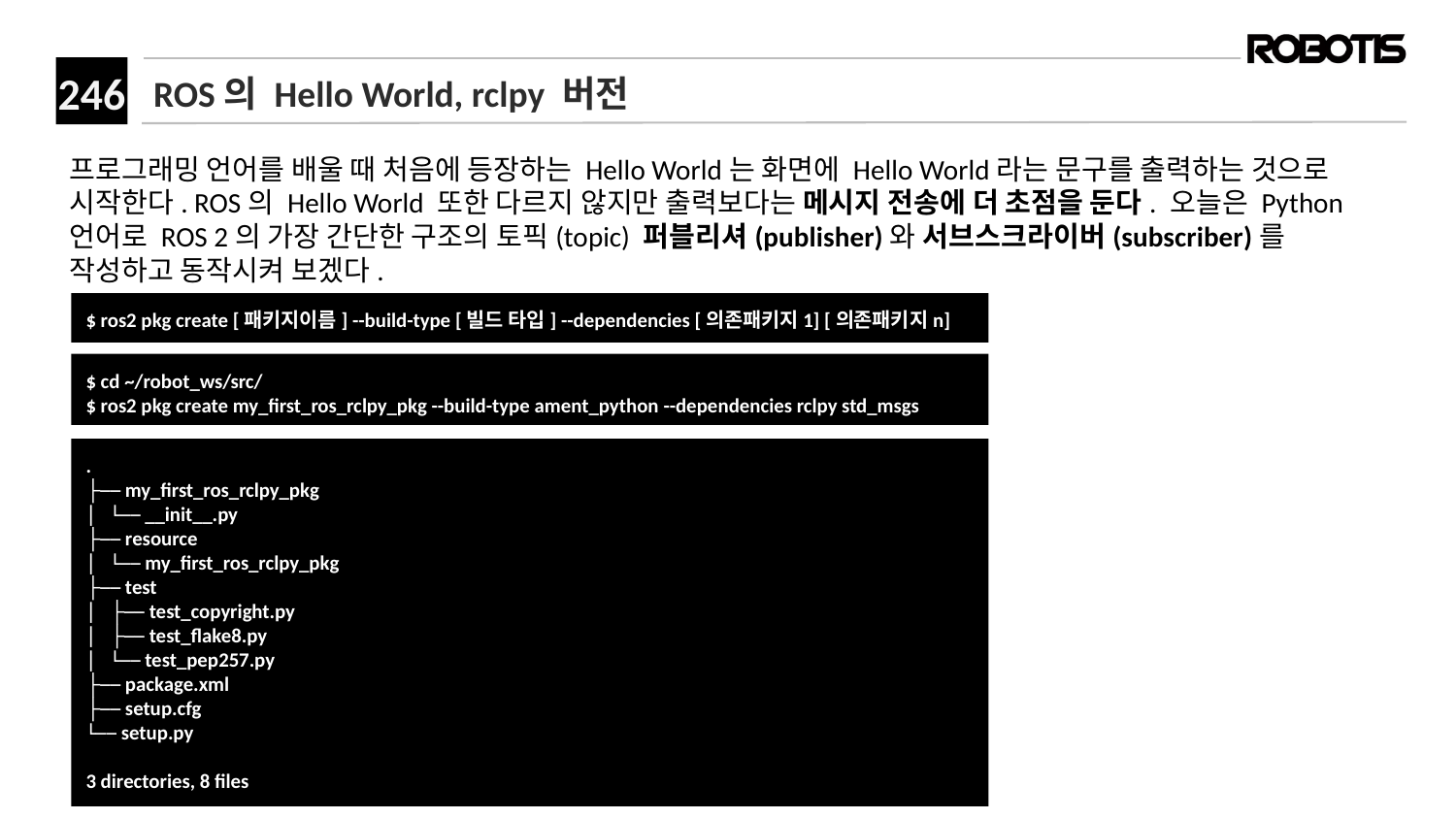

# ROS의 Hello World, rclpy 버전
프로그래밍 언어를 배울 때 처음에 등장하는 Hello World는 화면에 Hello World라는 문구를 출력하는 것으로 시작한다. ROS의 Hello World 또한 다르지 않지만 출력보다는 메시지 전송에 더 초점을 둔다. 오늘은 Python 언어로 ROS 2의 가장 간단한 구조의 토픽(topic) 퍼블리셔(publisher)와 서브스크라이버(subscriber)를 작성하고 동작시켜 보겠다.
﻿$ ros2 pkg create [패키지이름] --build-type [빌드 타입] --dependencies [의존패키지1] [의존패키지n]
﻿$ cd ~/robot_ws/src/
$ ros2 pkg create my_first_ros_rclpy_pkg --build-type ament_python --dependencies rclpy std_msgs﻿
.
├── my_first_ros_rclpy_pkg
│   └── __init__.py
├── resource
│   └── my_first_ros_rclpy_pkg
├── test
│   ├── test_copyright.py
│   ├── test_flake8.py
│   └── test_pep257.py
├── package.xml
├── setup.cfg
└── setup.py

3 directories, 8 files